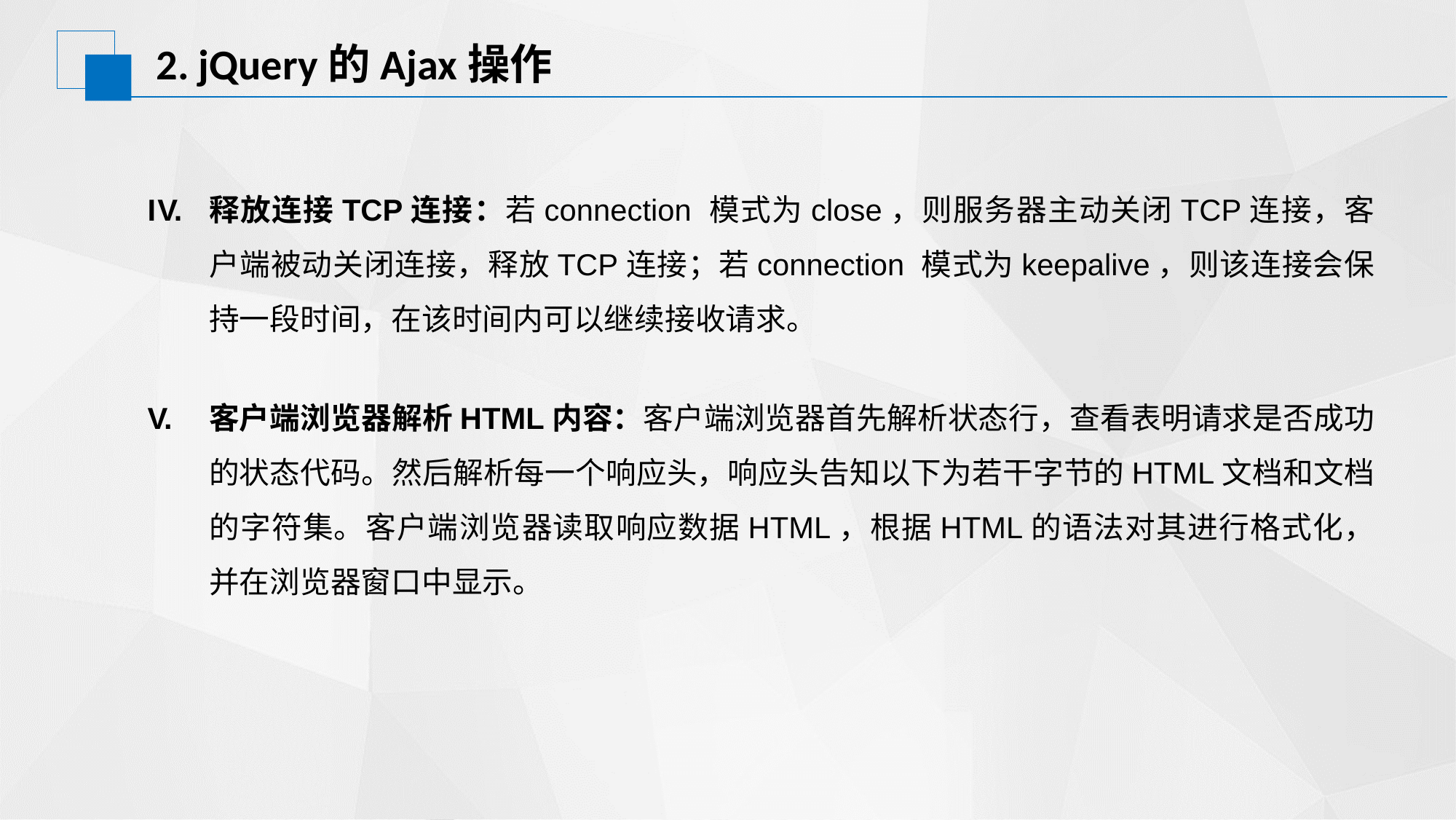

# 2. jQuery的Ajax操作
释放连接TCP连接：若connection 模式为close，则服务器主动关闭TCP连接，客户端被动关闭连接，释放TCP连接；若connection 模式为keepalive，则该连接会保持一段时间，在该时间内可以继续接收请求。
客户端浏览器解析HTML内容：客户端浏览器首先解析状态行，查看表明请求是否成功的状态代码。然后解析每一个响应头，响应头告知以下为若干字节的HTML文档和文档的字符集。客户端浏览器读取响应数据HTML，根据HTML的语法对其进行格式化，并在浏览器窗口中显示。